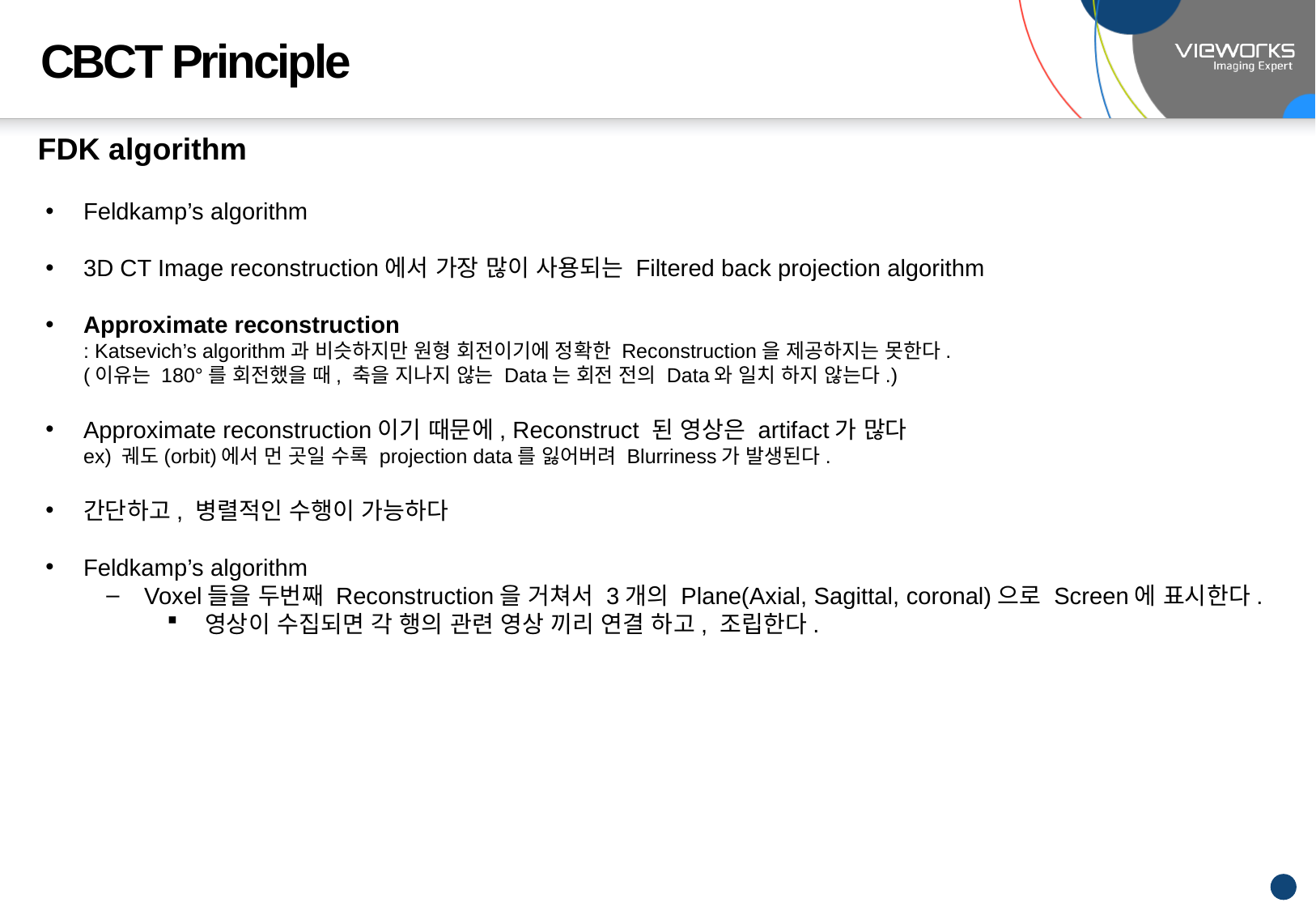

# CBCT Principle
FDK algorithm
Feldkamp’s algorithm

3D CT Image reconstruction에서 가장 많이 사용되는 Filtered back projection algorithm

Approximate reconstruction
: Katsevich’s algorithm과 비슷하지만 원형 회전이기에 정확한 Reconstruction을 제공하지는 못한다.
(이유는 180°를 회전했을 때, 축을 지나지 않는 Data는 회전 전의 Data와 일치 하지 않는다.)

Approximate reconstruction이기 때문에, Reconstruct 된 영상은 artifact가 많다
ex) 궤도(orbit)에서 먼 곳일 수록 projection data를 잃어버려 Blurriness가 발생된다.

간단하고, 병렬적인 수행이 가능하다

Feldkamp’s algorithm
Voxel들을 두번째 Reconstruction을 거쳐서 3개의 Plane(Axial, Sagittal, coronal)으로 Screen에 표시한다.
영상이 수집되면 각 행의 관련 영상 끼리 연결 하고, 조립한다.